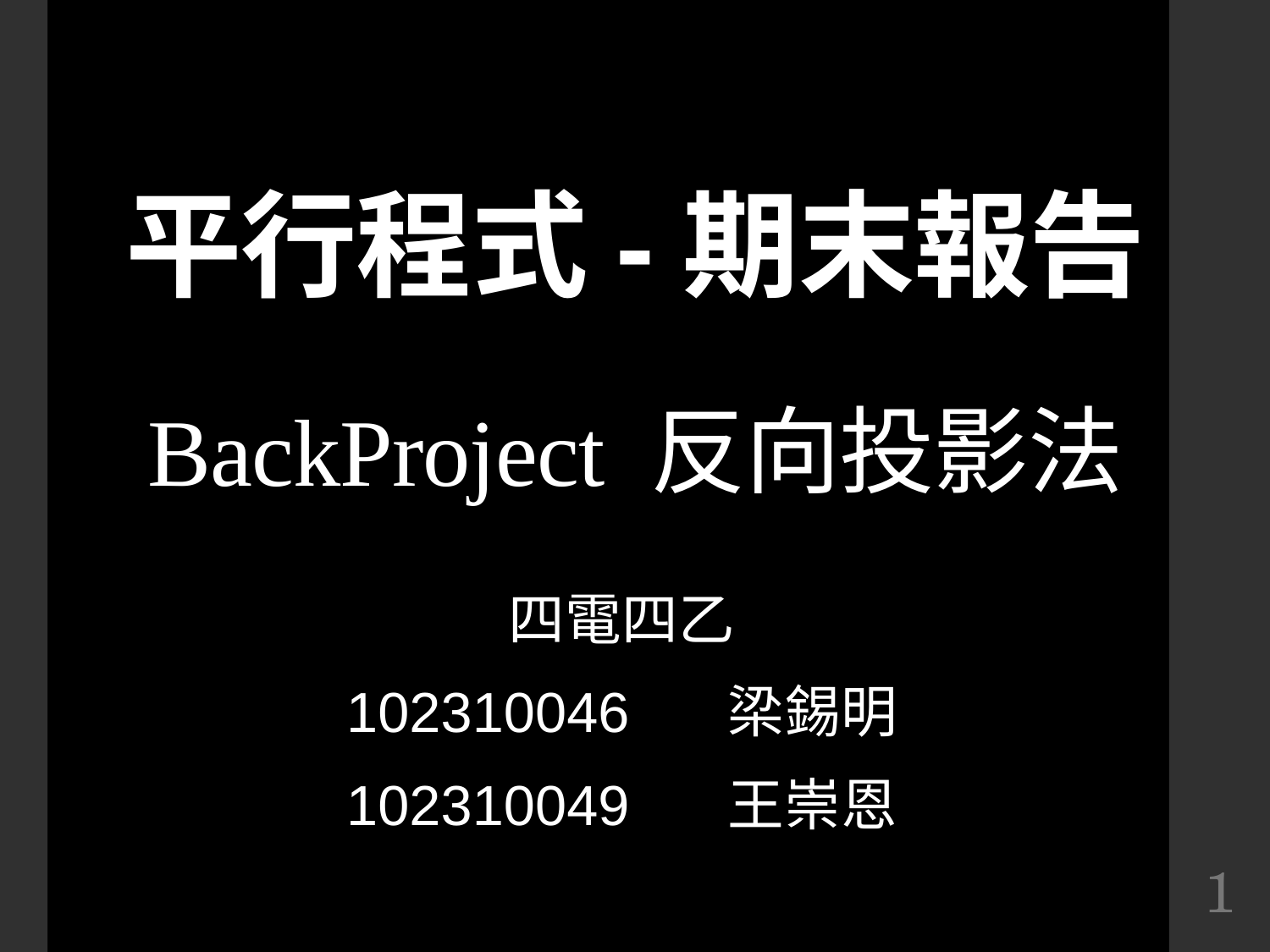

# 平行程式-期末報告 BackProject 反向投影法
四電四乙
102310046	梁錫明
102310049	王崇恩
1